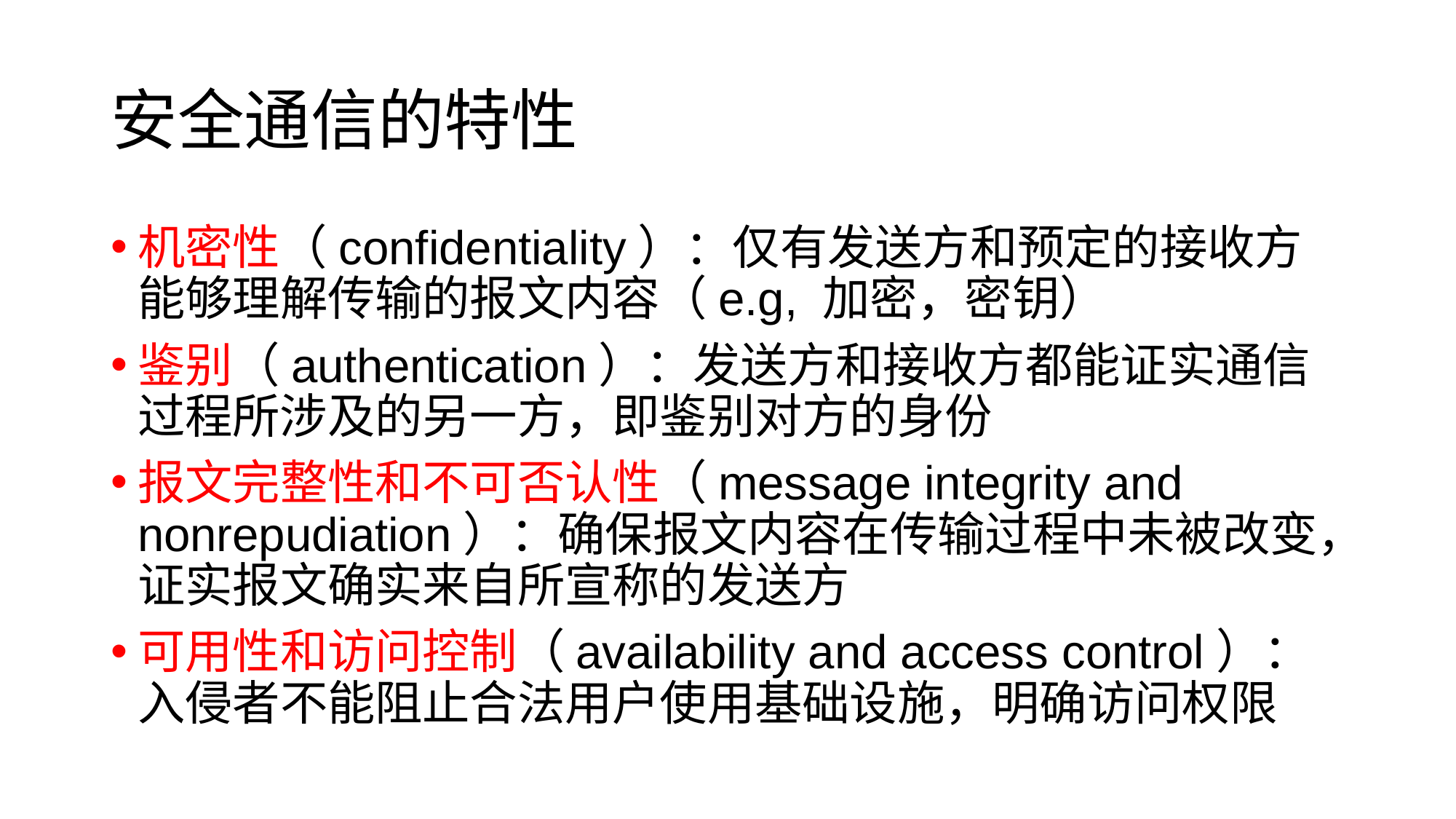

# 安全通信的特性
机密性（confidentiality）：仅有发送方和预定的接收方能够理解传输的报文内容（e.g, 加密，密钥）
鉴别（authentication）：发送方和接收方都能证实通信过程所涉及的另一方，即鉴别对方的身份
报文完整性和不可否认性（message integrity and nonrepudiation）：确保报文内容在传输过程中未被改变，证实报文确实来自所宣称的发送方
可用性和访问控制（availability and access control）：入侵者不能阻止合法用户使用基础设施，明确访问权限